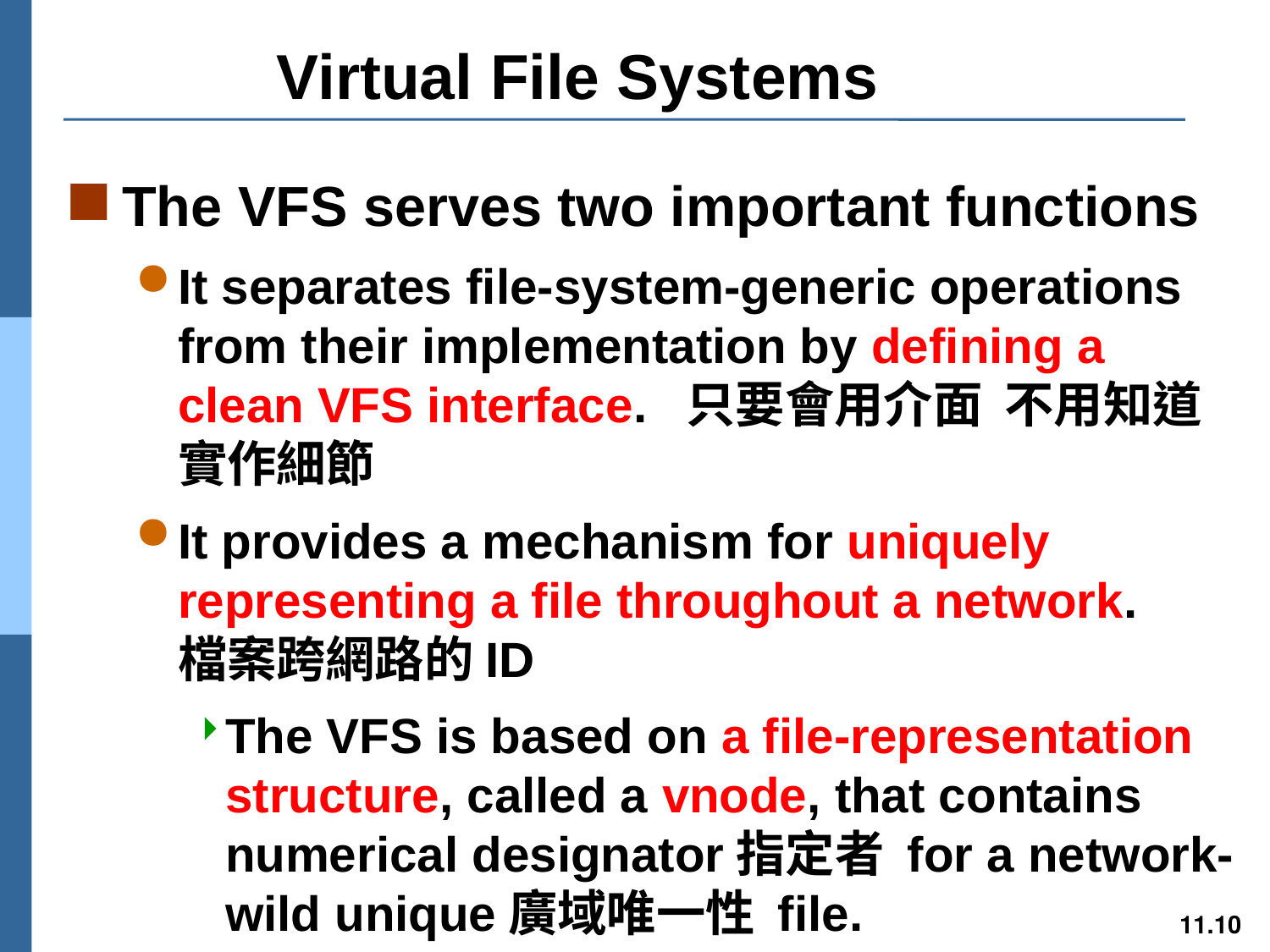

# Virtual File Systems
The VFS serves two important functions
It separates file-system-generic operations from their implementation by defining a clean VFS interface.  只要會用介面  不用知道實作細節
It provides a mechanism for uniquely representing a file throughout a network.    檔案跨網路的ID
The VFS is based on a file-representation structure, called a vnode, that contains numerical designator指定者 for a network-wild unique廣域唯一性 file.